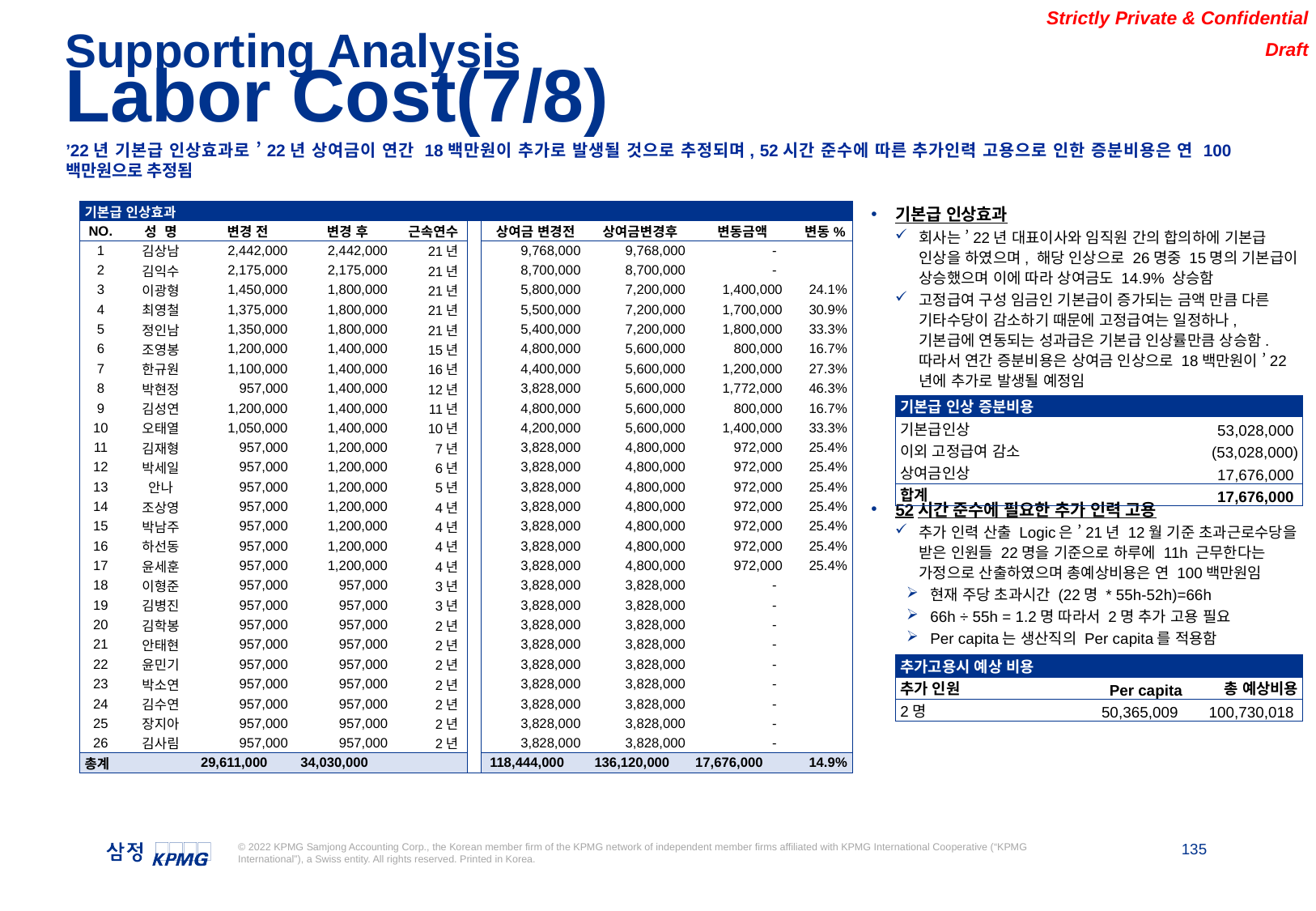

Supporting Analysis
Labor Cost(7/8)
’22년 기본급 인상효과로 ’22년 상여금이 연간 18백만원이 추가로 발생될 것으로 추정되며, 52시간 준수에 따른 추가인력 고용으로 인한 증분비용은 연 100백만원으로 추정됨
기본급 인상효과
회사는 ’22년 대표이사와 임직원 간의 합의하에 기본급 인상을 하였으며, 해당 인상으로 26명중 15명의 기본급이 상승했으며 이에 따라 상여금도 14.9% 상승함
고정급여 구성 임금인 기본급이 증가되는 금액 만큼 다른 기타수당이 감소하기 때문에 고정급여는 일정하나, 기본급에 연동되는 성과급은 기본급 인상률만큼 상승함. 따라서 연간 증분비용은 상여금 인상으로 18백만원이 ’22년에 추가로 발생될 예정임

52시간 준수에 필요한 추가 인력 고용
추가 인력 산출 Logic은 ’21년 12월 기준 초과근로수당을 받은 인원들 22명을 기준으로 하루에 11h 근무한다는 가정으로 산출하였으며 총예상비용은 연 100백만원임
현재 주당 초과시간 (22명 * 55h-52h)=66h
66h ÷ 55h = 1.2명 따라서 2명 추가 고용 필요
Per capita는 생산직의 Per capita를 적용함

| 기본급 인상효과 |  |  |  |  |  |  |  |  |  |
| --- | --- | --- | --- | --- | --- | --- | --- | --- | --- |
| NO. | 성 명 | 변경 전 | 변경 후 | 근속연수 |  | 상여금 변경전 | 상여금변경후 | 변동금액 | 변동% |
| 1 | 김상남 | 2,442,000 | 2,442,000 | 21년 |  | 9,768,000 | 9,768,000 | - |  |
| 2 | 김익수 | 2,175,000 | 2,175,000 | 21년 |  | 8,700,000 | 8,700,000 | - |  |
| 3 | 이광형 | 1,450,000 | 1,800,000 | 21년 |  | 5,800,000 | 7,200,000 | 1,400,000 | 24.1% |
| 4 | 최영철 | 1,375,000 | 1,800,000 | 21년 |  | 5,500,000 | 7,200,000 | 1,700,000 | 30.9% |
| 5 | 정인남 | 1,350,000 | 1,800,000 | 21년 |  | 5,400,000 | 7,200,000 | 1,800,000 | 33.3% |
| 6 | 조영봉 | 1,200,000 | 1,400,000 | 15년 |  | 4,800,000 | 5,600,000 | 800,000 | 16.7% |
| 7 | 한규원 | 1,100,000 | 1,400,000 | 16년 |  | 4,400,000 | 5,600,000 | 1,200,000 | 27.3% |
| 8 | 박현정 | 957,000 | 1,400,000 | 12년 |  | 3,828,000 | 5,600,000 | 1,772,000 | 46.3% |
| 9 | 김성연 | 1,200,000 | 1,400,000 | 11년 |  | 4,800,000 | 5,600,000 | 800,000 | 16.7% |
| 10 | 오태열 | 1,050,000 | 1,400,000 | 10년 |  | 4,200,000 | 5,600,000 | 1,400,000 | 33.3% |
| 11 | 김재형 | 957,000 | 1,200,000 | 7년 |  | 3,828,000 | 4,800,000 | 972,000 | 25.4% |
| 12 | 박세일 | 957,000 | 1,200,000 | 6년 |  | 3,828,000 | 4,800,000 | 972,000 | 25.4% |
| 13 | 안나 | 957,000 | 1,200,000 | 5년 |  | 3,828,000 | 4,800,000 | 972,000 | 25.4% |
| 14 | 조상영 | 957,000 | 1,200,000 | 4년 |  | 3,828,000 | 4,800,000 | 972,000 | 25.4% |
| 15 | 박남주 | 957,000 | 1,200,000 | 4년 |  | 3,828,000 | 4,800,000 | 972,000 | 25.4% |
| 16 | 하선동 | 957,000 | 1,200,000 | 4년 |  | 3,828,000 | 4,800,000 | 972,000 | 25.4% |
| 17 | 윤세훈 | 957,000 | 1,200,000 | 4년 |  | 3,828,000 | 4,800,000 | 972,000 | 25.4% |
| 18 | 이형준 | 957,000 | 957,000 | 3년 |  | 3,828,000 | 3,828,000 | - |  |
| 19 | 김병진 | 957,000 | 957,000 | 3년 |  | 3,828,000 | 3,828,000 | - |  |
| 20 | 김학봉 | 957,000 | 957,000 | 2년 |  | 3,828,000 | 3,828,000 | - |  |
| 21 | 안태현 | 957,000 | 957,000 | 2년 |  | 3,828,000 | 3,828,000 | - |  |
| 22 | 윤민기 | 957,000 | 957,000 | 2년 |  | 3,828,000 | 3,828,000 | - |  |
| 23 | 박소연 | 957,000 | 957,000 | 2년 |  | 3,828,000 | 3,828,000 | - |  |
| 24 | 김수연 | 957,000 | 957,000 | 2년 |  | 3,828,000 | 3,828,000 | - |  |
| 25 | 장지아 | 957,000 | 957,000 | 2년 |  | 3,828,000 | 3,828,000 | - |  |
| 26 | 김사림 | 957,000 | 957,000 | 2년 |  | 3,828,000 | 3,828,000 | - |  |
| 총계 |  | 29,611,000 | 34,030,000 |  |  | 118,444,000 | 136,120,000 | 17,676,000 | 14.9% |
| 기본급 인상 증분비용 |  |
| --- | --- |
| 기본급인상 | 53,028,000 |
| 이외 고정급여 감소 | (53,028,000) |
| 상여금인상 | 17,676,000 |
| 합계 | 17,676,000 |
| 추가고용시 예상 비용 |  |  |
| --- | --- | --- |
| 추가 인원 | Per capita | 총 예상비용 |
| 2명 | 50,365,009 | 100,730,018 |